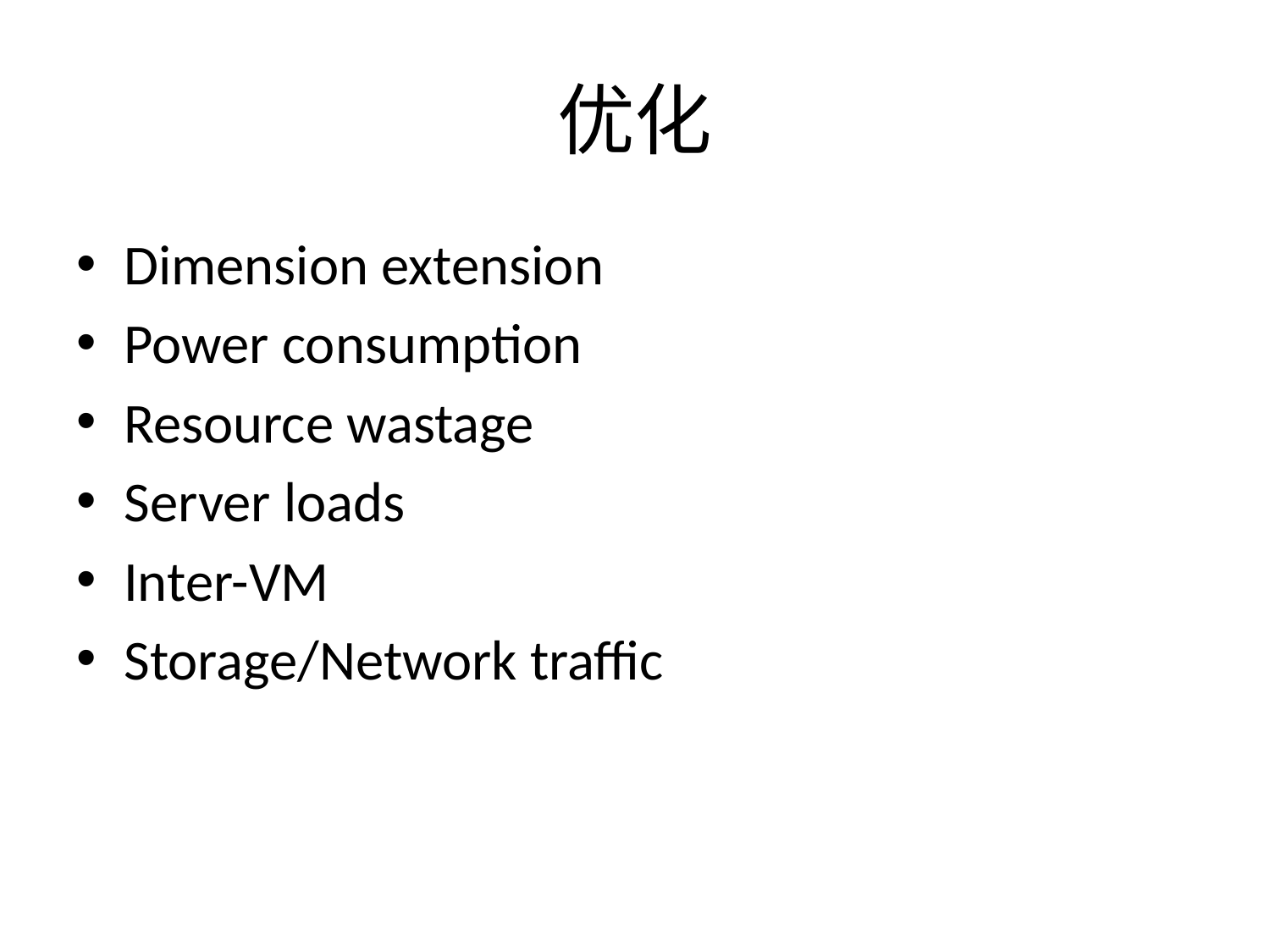

# 优化
Dimension extension
Power consumption
Resource wastage
Server loads
Inter-VM
Storage/Network traffic